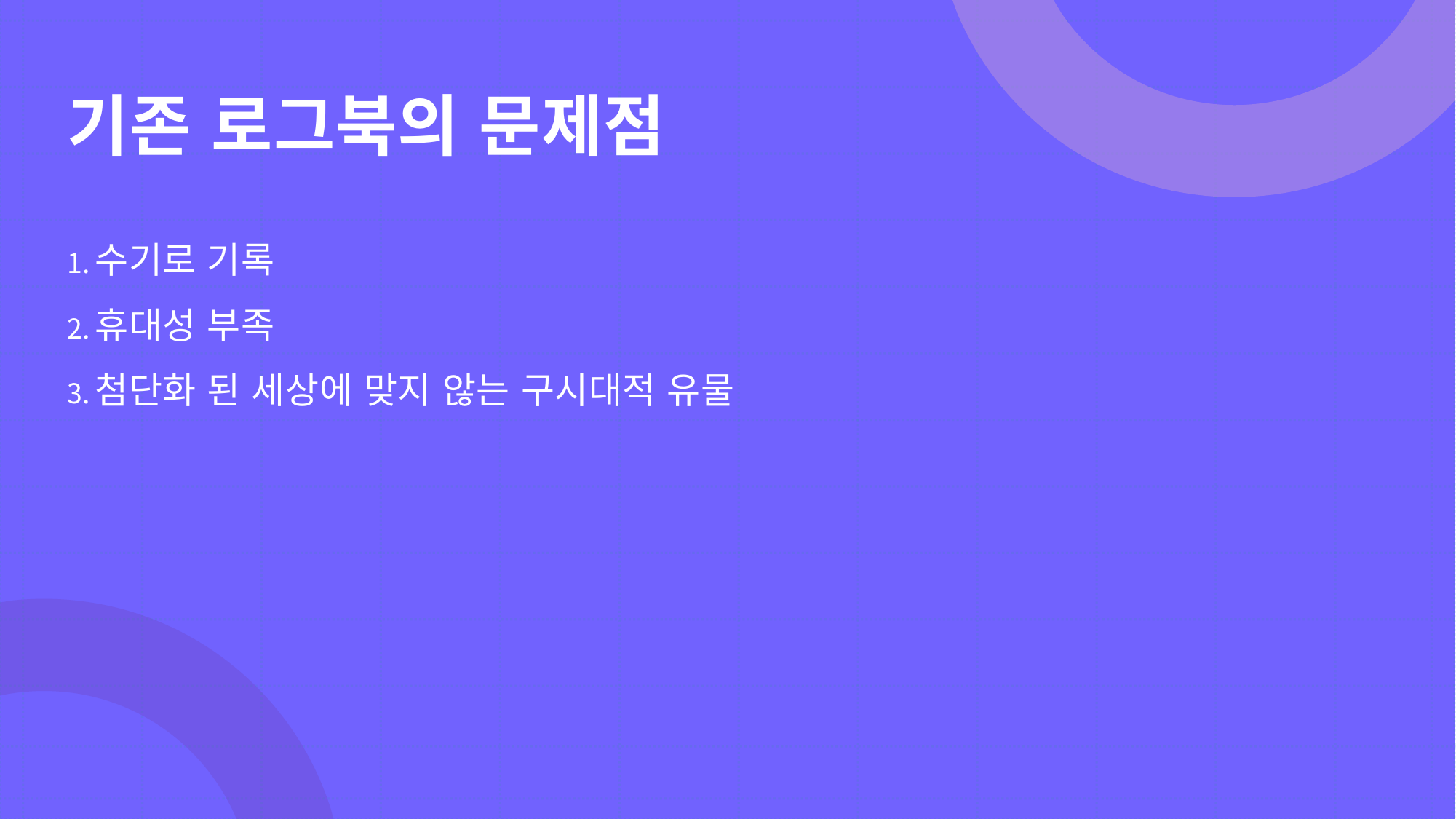

# 기존 로그북의 문제점
수기로 기록
휴대성 부족
첨단화 된 세상에 맞지 않는 구시대적 유물